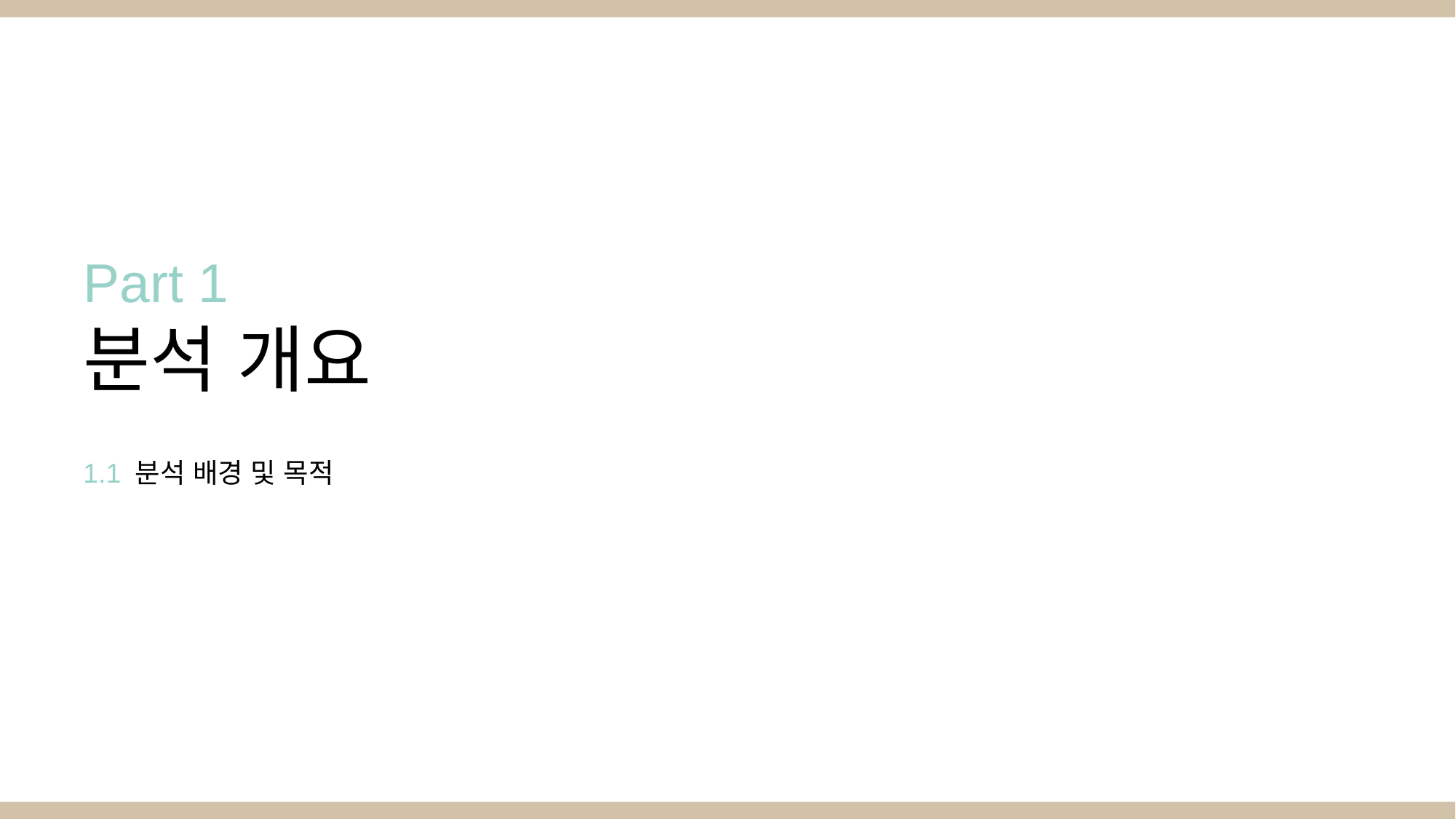

Part 1
분석 개요
1.1 분석 배경 및 목적